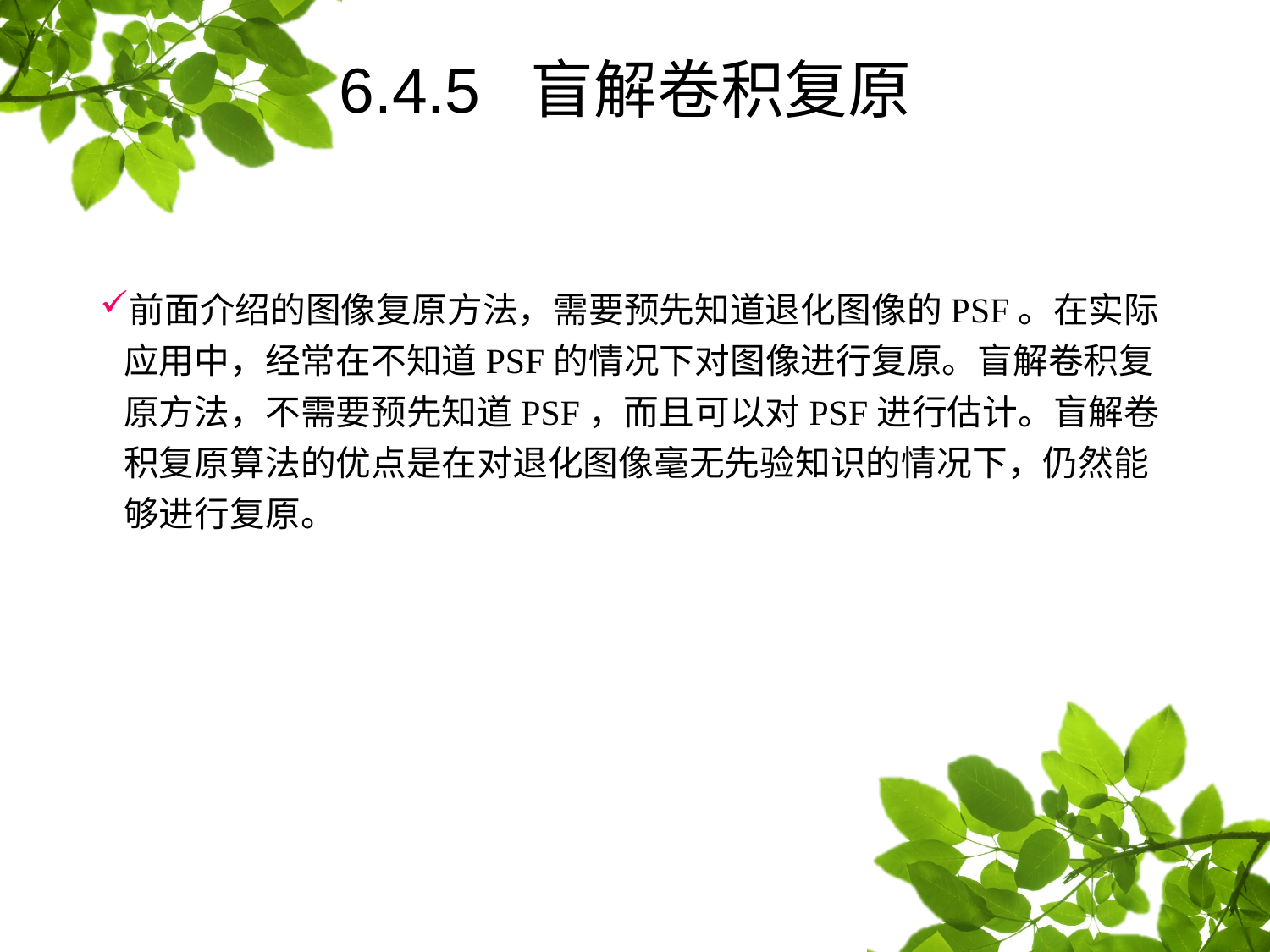

# 6.4.5  盲解卷积复原
前面介绍的图像复原方法，需要预先知道退化图像的PSF。在实际应用中，经常在不知道PSF的情况下对图像进行复原。盲解卷积复原方法，不需要预先知道PSF，而且可以对PSF进行估计。盲解卷积复原算法的优点是在对退化图像毫无先验知识的情况下，仍然能够进行复原。